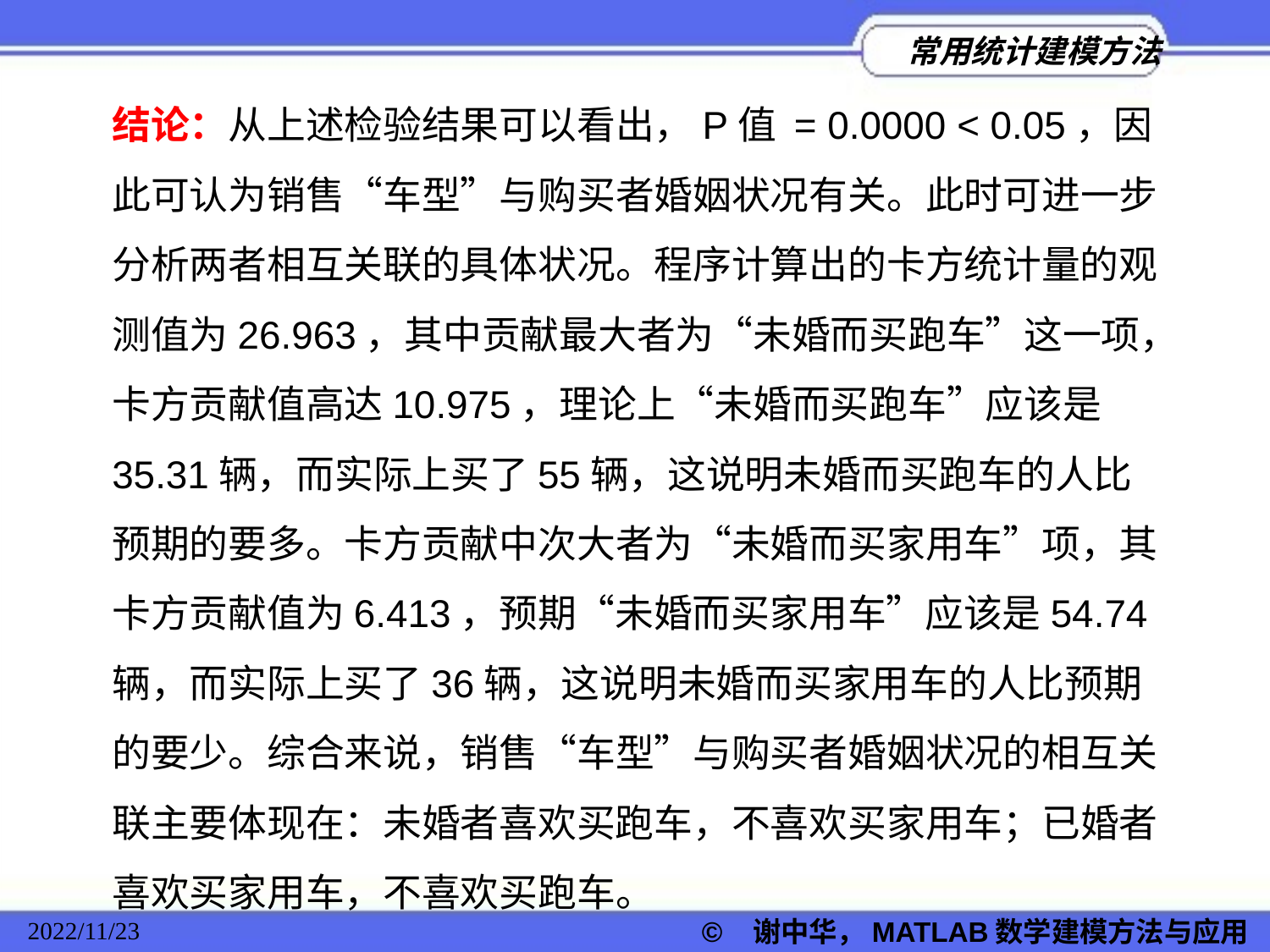

结论：从上述检验结果可以看出，P值 = 0.0000 < 0.05，因此可认为销售“车型”与购买者婚姻状况有关。此时可进一步分析两者相互关联的具体状况。程序计算出的卡方统计量的观测值为26.963，其中贡献最大者为“未婚而买跑车”这一项，卡方贡献值高达10.975，理论上“未婚而买跑车”应该是35.31辆，而实际上买了55辆，这说明未婚而买跑车的人比预期的要多。卡方贡献中次大者为“未婚而买家用车”项，其卡方贡献值为6.413，预期“未婚而买家用车”应该是54.74辆，而实际上买了36辆，这说明未婚而买家用车的人比预期的要少。综合来说，销售“车型”与购买者婚姻状况的相互关联主要体现在：未婚者喜欢买跑车，不喜欢买家用车；已婚者喜欢买家用车，不喜欢买跑车。
©   谢中华，MATLAB数学建模方法与应用
2022/11/23